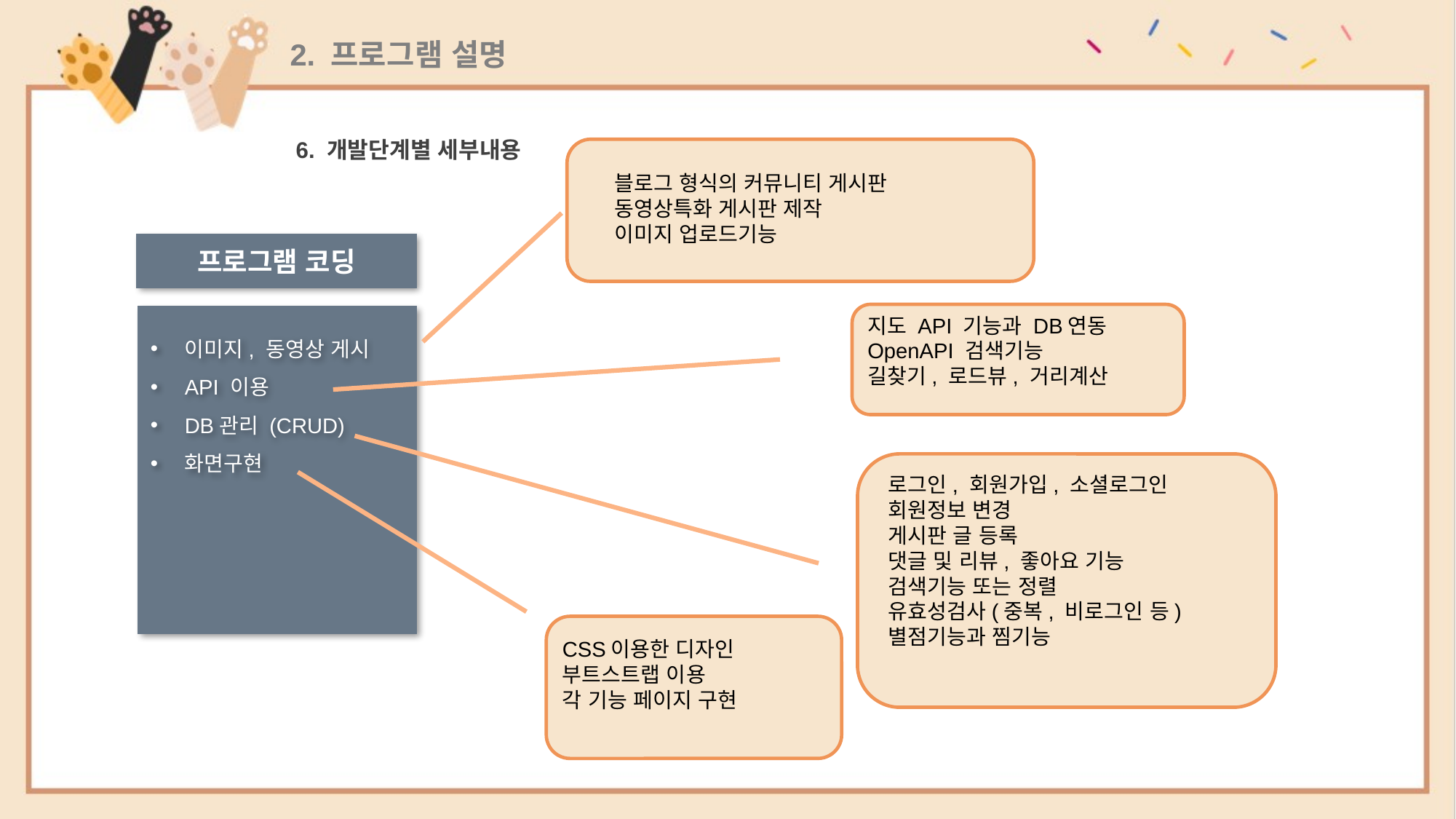

2. 프로그램 설명
6. 개발단계별 세부내용

블로그 형식의 커뮤니티 게시판
동영상특화 게시판 제작
이미지 업로드기능
프로그램 코딩

이미지, 동영상 게시
API 이용
DB관리 (CRUD)
화면구현

지도 API 기능과 DB연동
OpenAPI 검색기능
길찾기, 로드뷰, 거리계산

로그인, 회원가입, 소셜로그인
회원정보 변경
게시판 글 등록
댓글 및 리뷰, 좋아요 기능
검색기능 또는 정렬
유효성검사(중복, 비로그인 등)
별점기능과 찜기능

CSS이용한 디자인
부트스트랩 이용
각 기능 페이지 구현